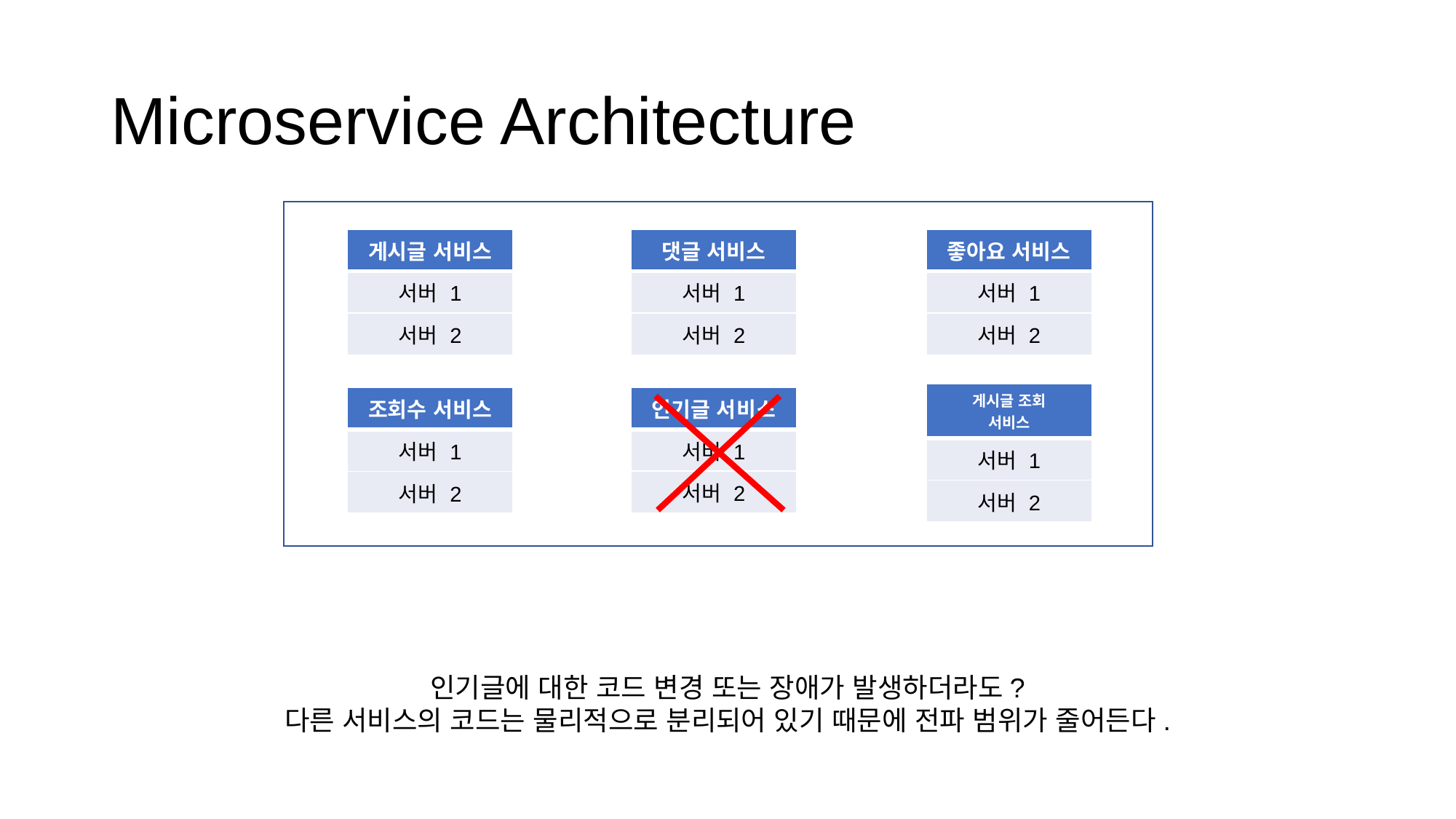

# Microservice Architecture

| 게시글 서비스 |
| --- |
| 서버 1 |
| 서버 2 |
| 댓글 서비스 |
| --- |
| 서버 1 |
| 서버 2 |
| 좋아요 서비스 |
| --- |
| 서버 1 |
| 서버 2 |
| 게시글 조회 서비스 |
| --- |
| 서버 1 |
| 서버 2 |
| 인기글 서비스 |
| --- |
| 서버 1 |
| 서버 2 |
| 조회수 서비스 |
| --- |
| 서버 1 |
| 서버 2 |
인기글에 대한 코드 변경 또는 장애가 발생하더라도?
다른 서비스의 코드는 물리적으로 분리되어 있기 때문에 전파 범위가 줄어든다.